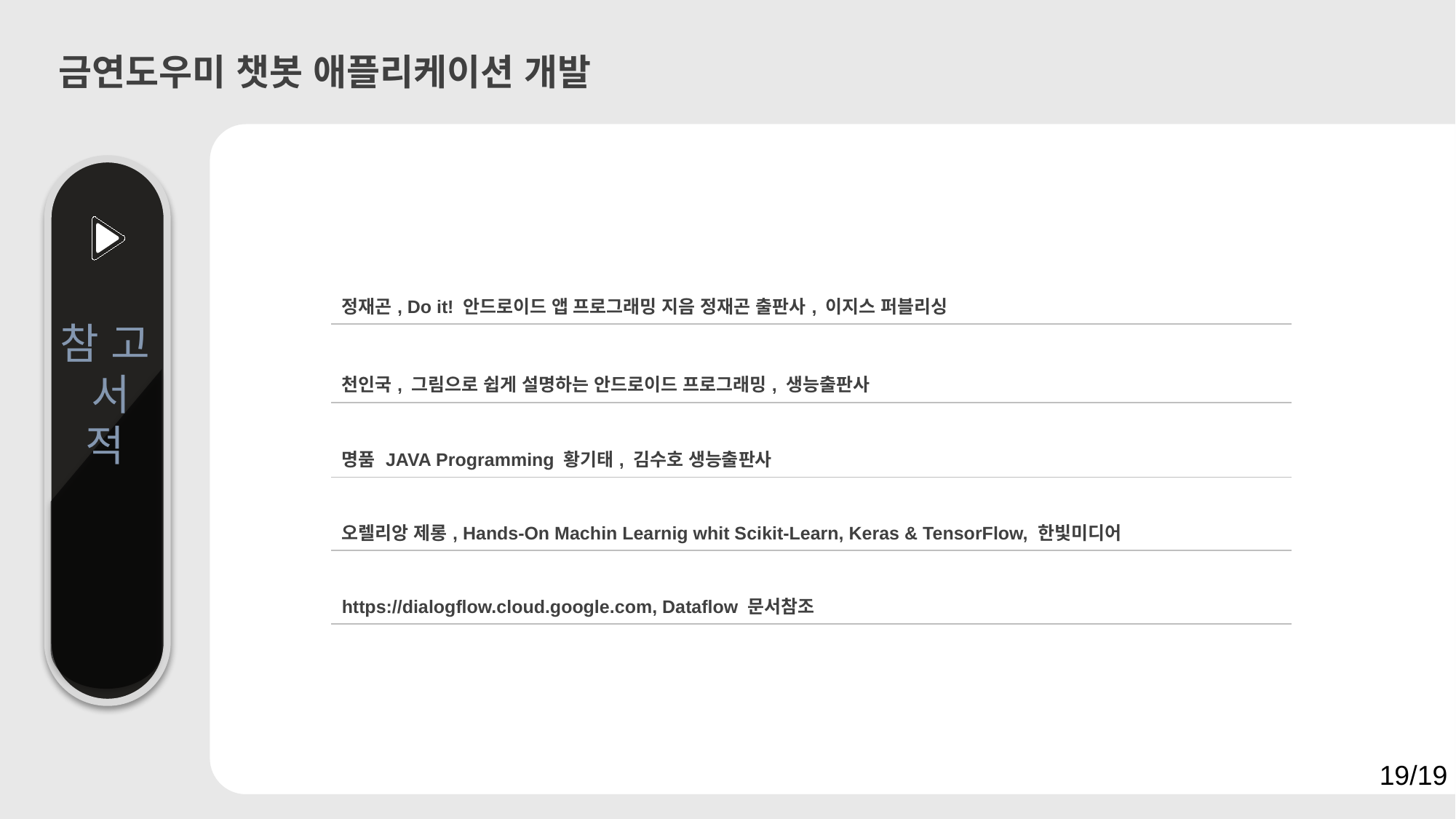

금연도우미 챗봇 애플리케이션 개발

| 정재곤, Do it! 안드로이드 앱 프로그래밍 지음 정재곤 출판사, 이지스 퍼블리싱 |
| --- |
| 천인국, 그림으로 쉽게 설명하는 안드로이드 프로그래밍, 생능출판사 |
| 명품 JAVA Programming 황기태, 김수호 생능출판사 |
| 오렐리앙 제롱, Hands-On Machin Learnig whit Scikit-Learn, Keras & TensorFlow, 한빛미디어 |
| https://dialogflow.cloud.google.com, Dataflow 문서참조 |
참 고  서 적

19/19